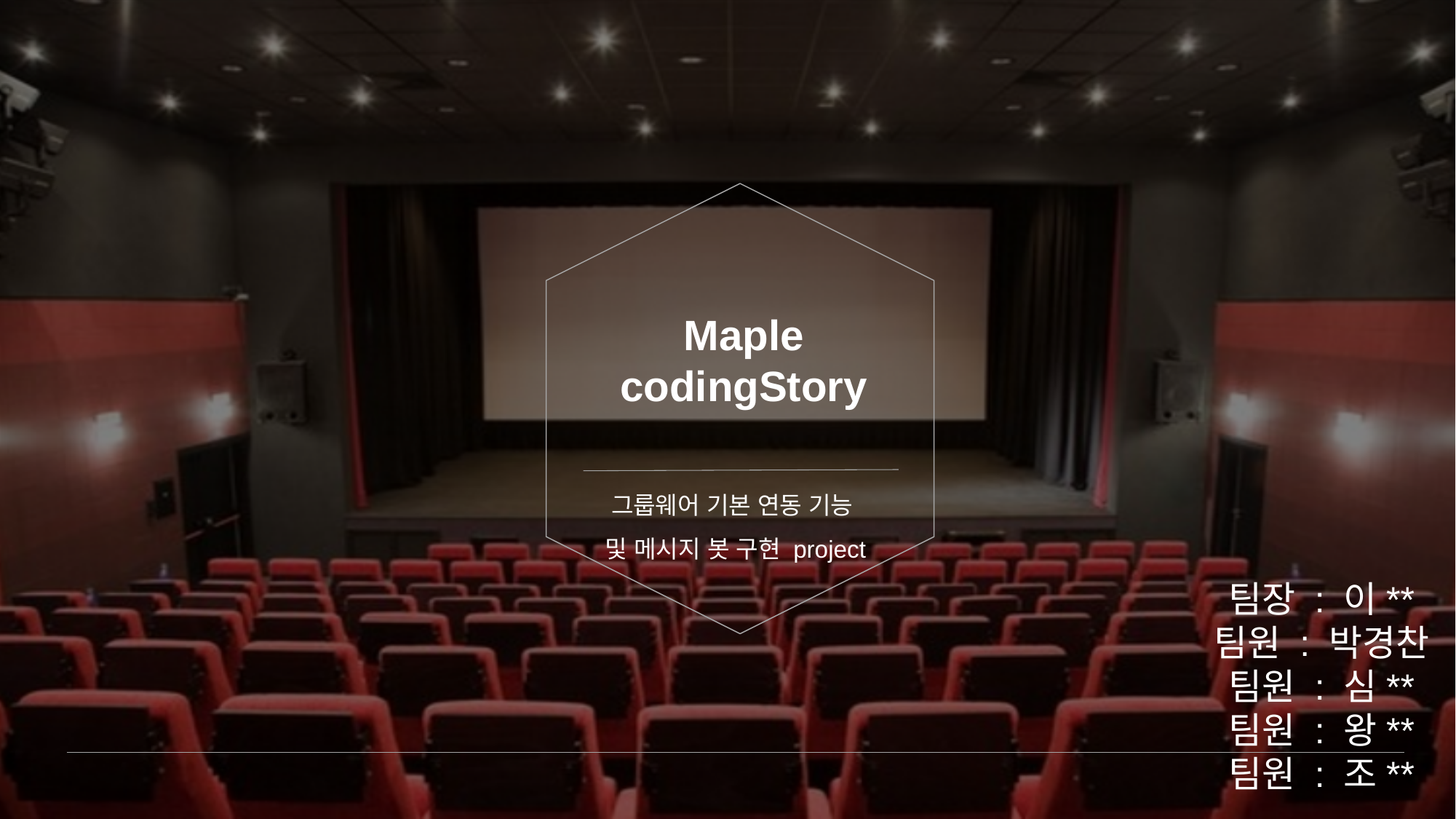

Maple
codingStory

그룹웨어 기본 연동 기능
및 메시지 봇 구현 project
팀장 : 이**
팀원 : 박경찬
팀원 : 심**
팀원 : 왕**
팀원 : 조**